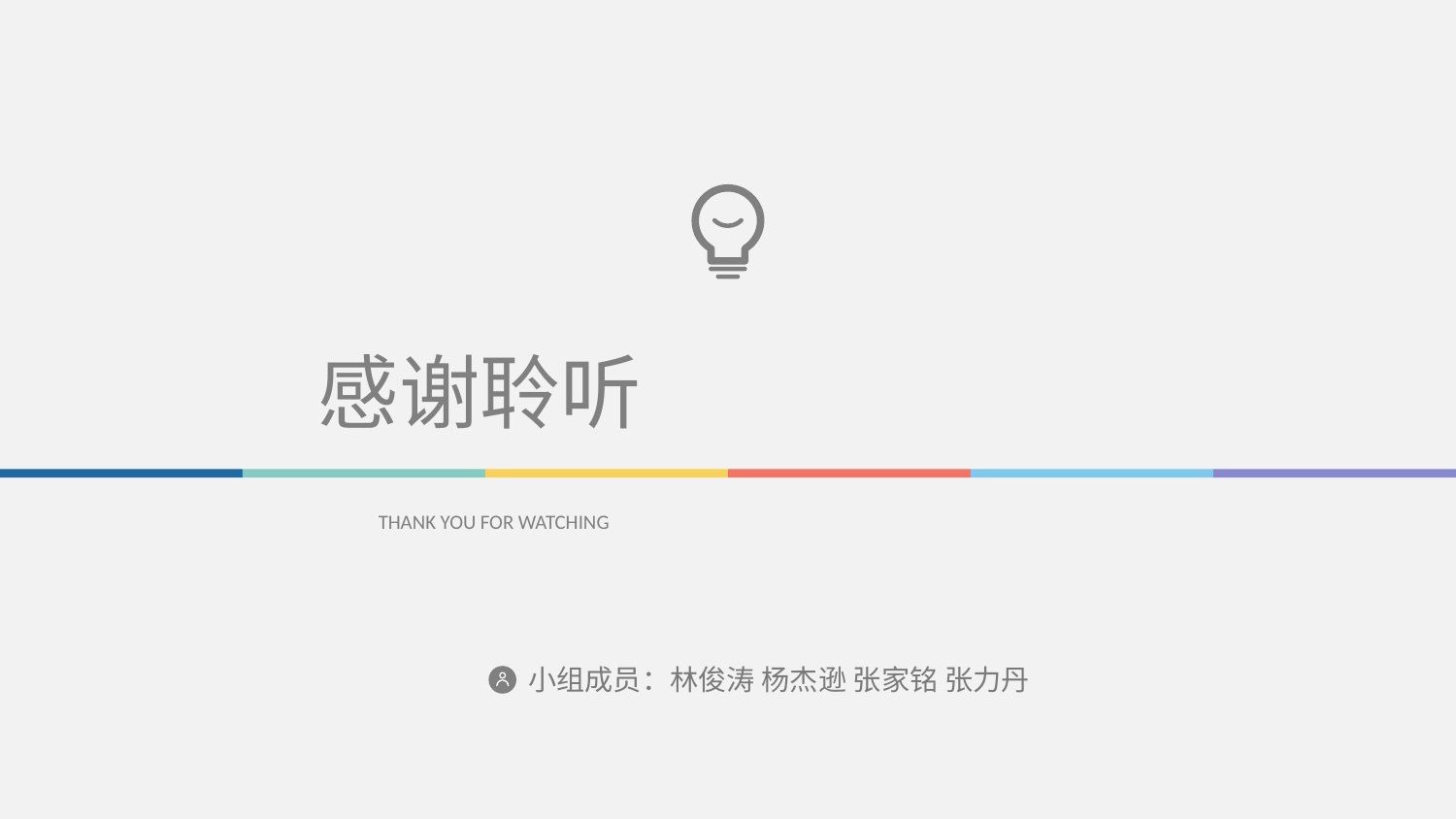

感谢聆听

THANK YOU FOR WATCHING
小组成员：林俊涛 杨杰逊 张家铭 张力丹